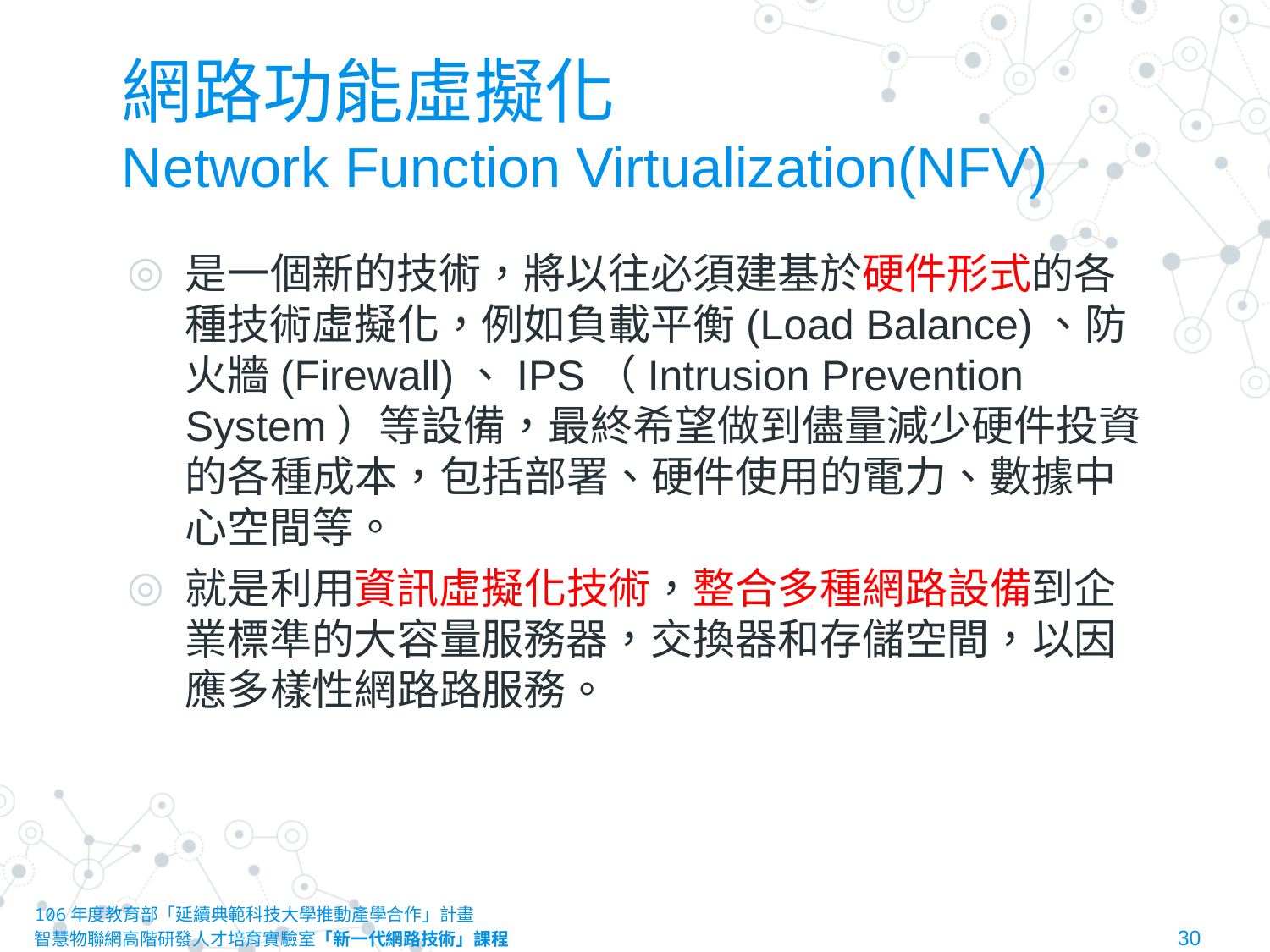

# 網路功能虛擬化 Network Function Virtualization(NFV)
是一個新的技術，將以往必須建基於硬件形式的各種技術虛擬化，例如負載平衡(Load Balance)、防火牆(Firewall)、IPS（Intrusion Prevention System）等設備，最終希望做到儘量減少硬件投資的各種成本，包括部署、硬件使用的電力、數據中心空間等。
就是利用資訊虛擬化技術，整合多種網路設備到企業標準的大容量服務器，交換器和存儲空間，以因應多樣性網路路服務。

106年度教育部「延續典範科技大學推動產學合作」計畫
智慧物聯網高階研發人才培育實驗室「新一代網路技術」課程						30